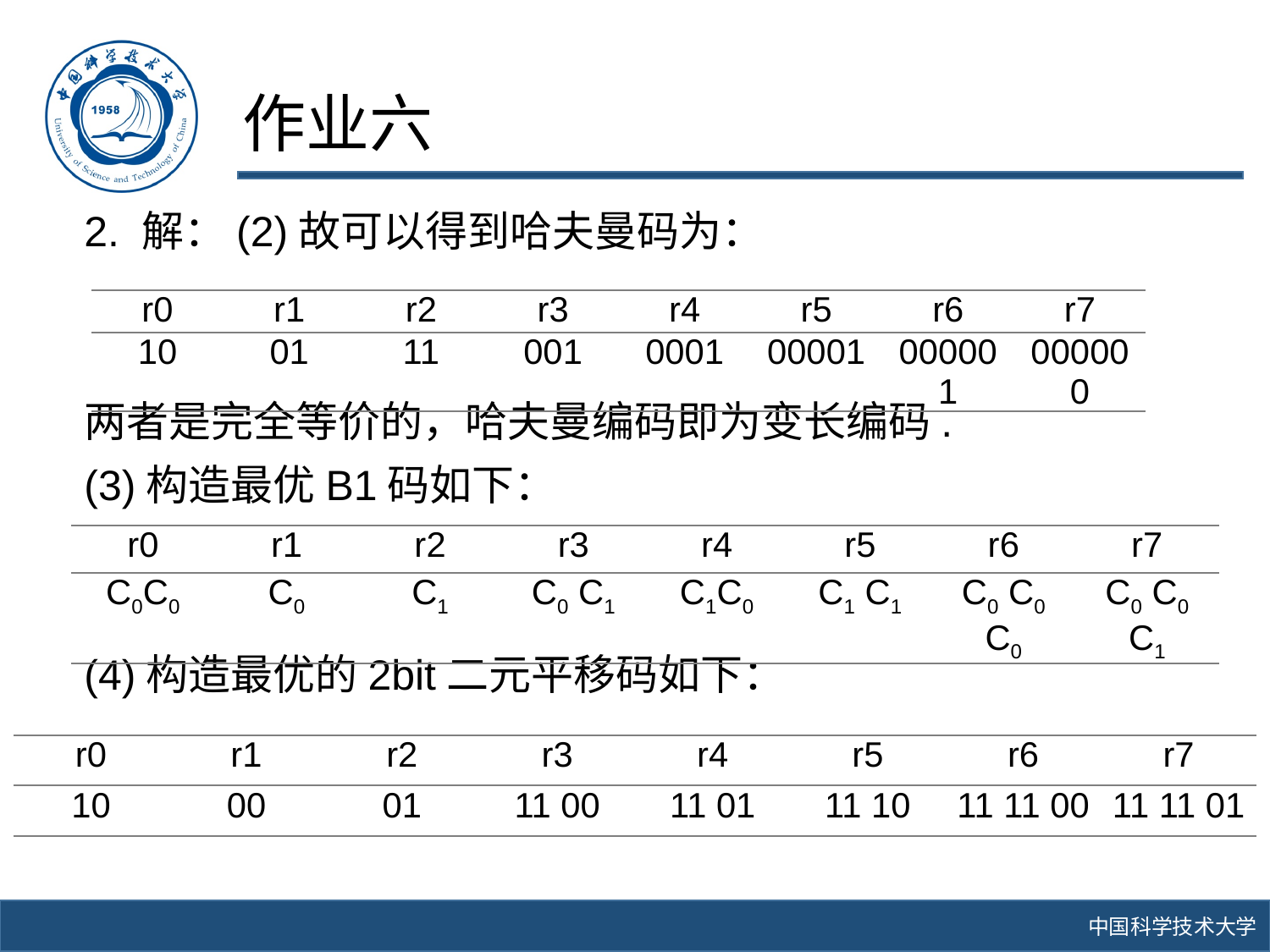

# 作业六
2. 解：(2)故可以得到哈夫曼码为：

两者是完全等价的，哈夫曼编码即为变长编码.
(3)构造最优B1码如下：

(4)构造最优的2bit二元平移码如下：

| r0 | r1 | r2 | r3 | r4 | r5 | r6 | r7 |
| --- | --- | --- | --- | --- | --- | --- | --- |
| 10 | 01 | 11 | 001 | 0001 | 00001 | 000001 | 000000 |
| r0 | r1 | r2 | r3 | r4 | r5 | r6 | r7 |
| --- | --- | --- | --- | --- | --- | --- | --- |
| C0C0 | C0 | C1 | C0 C1 | C1C0 | C1 C1 | C0 C0 C0 | C0 C0 C1 |
| r0 | r1 | r2 | r3 | r4 | r5 | r6 | r7 |
| --- | --- | --- | --- | --- | --- | --- | --- |
| 10 | 00 | 01 | 11 00 | 11 01 | 11 10 | 11 11 00 | 11 11 01 |